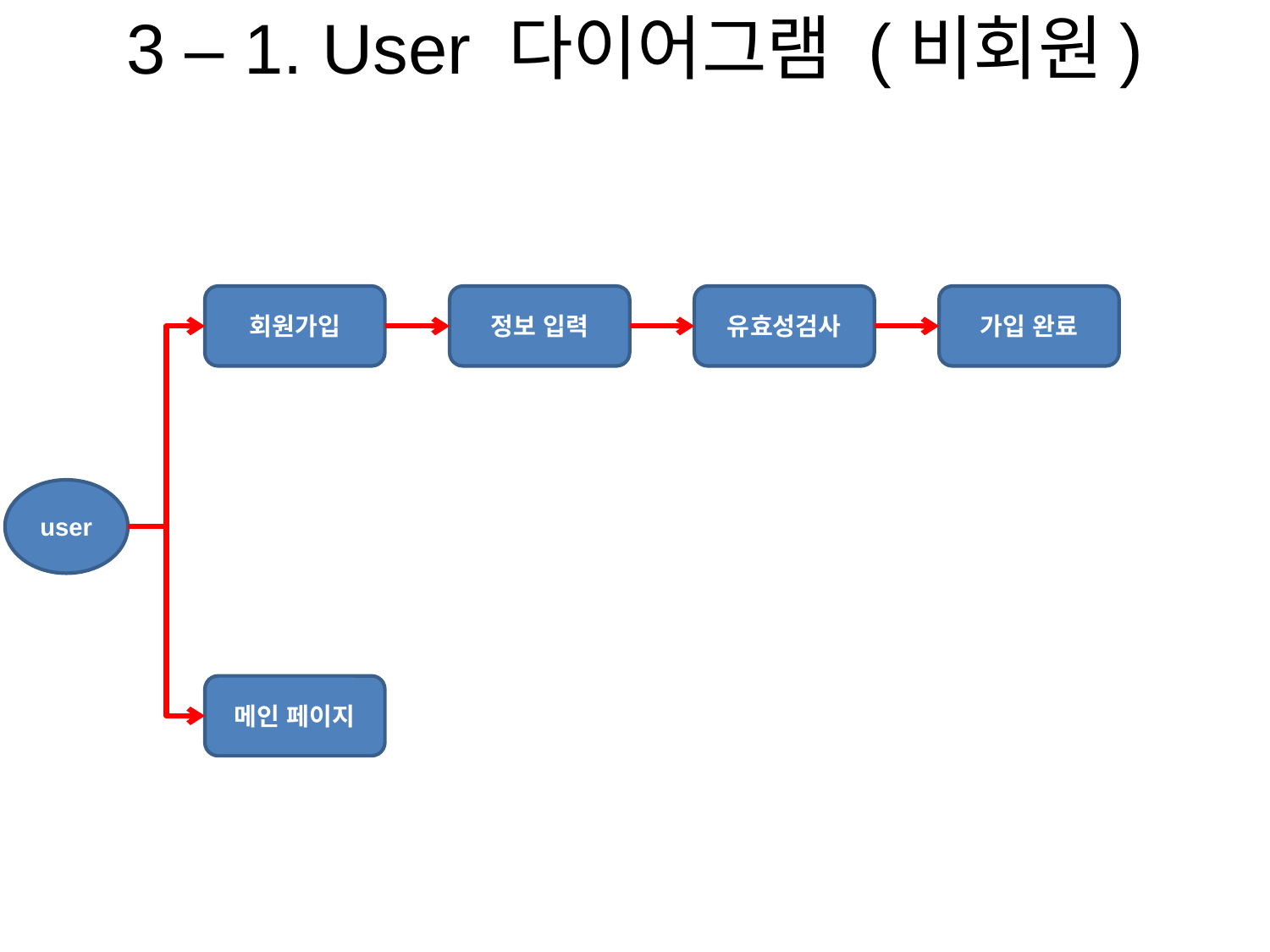

# 3 – 1. User 다이어그램 (비회원)

회원가입
정보 입력
유효성검사
가입 완료
user
메인 페이지